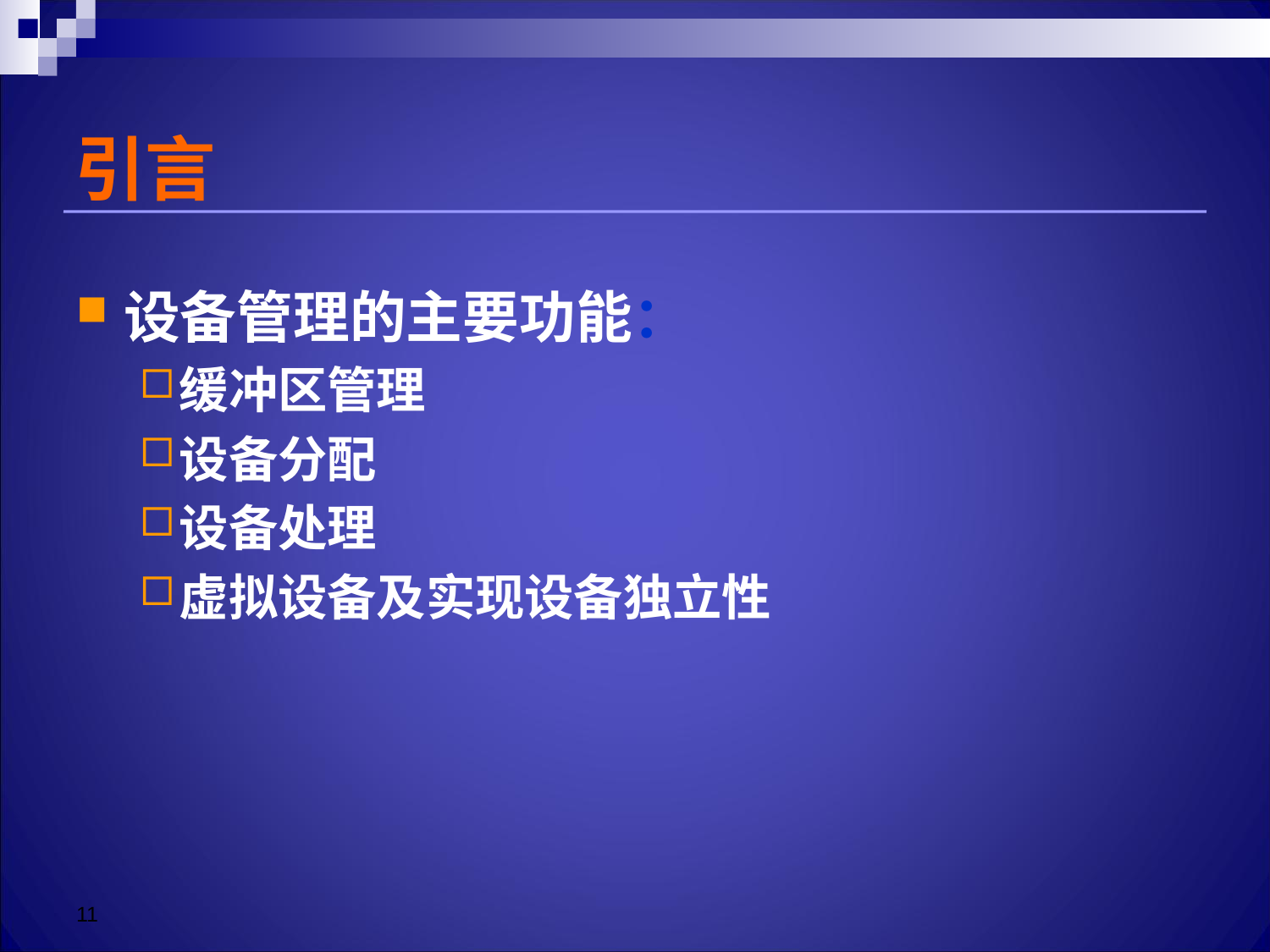

# 引言
设备管理的主要功能：
缓冲区管理
设备分配
设备处理
虚拟设备及实现设备独立性

11